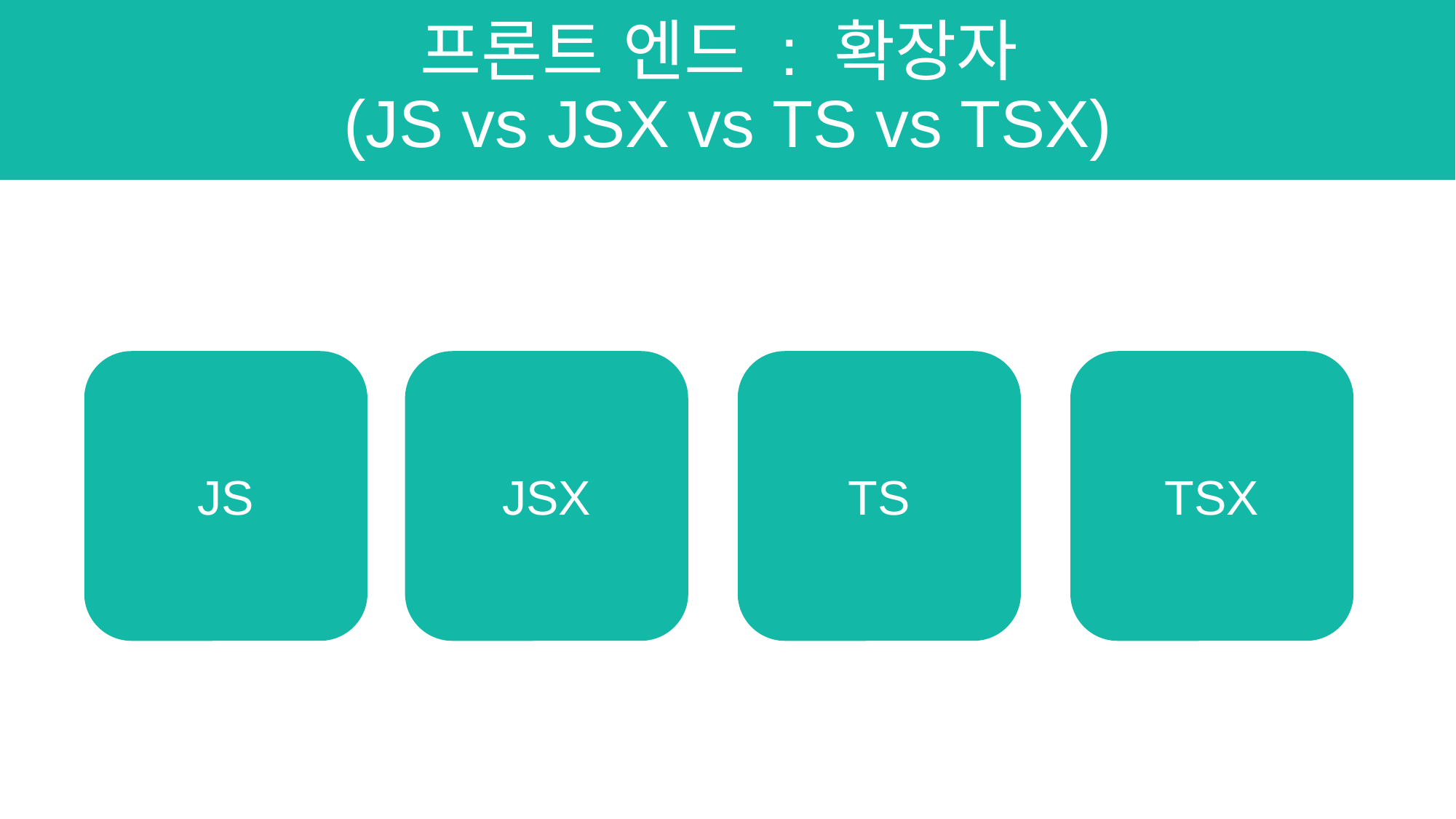

프론트 엔드 : 확장자
(JS vs JSX vs TS vs TSX)
JS
JSX
TS
TSX